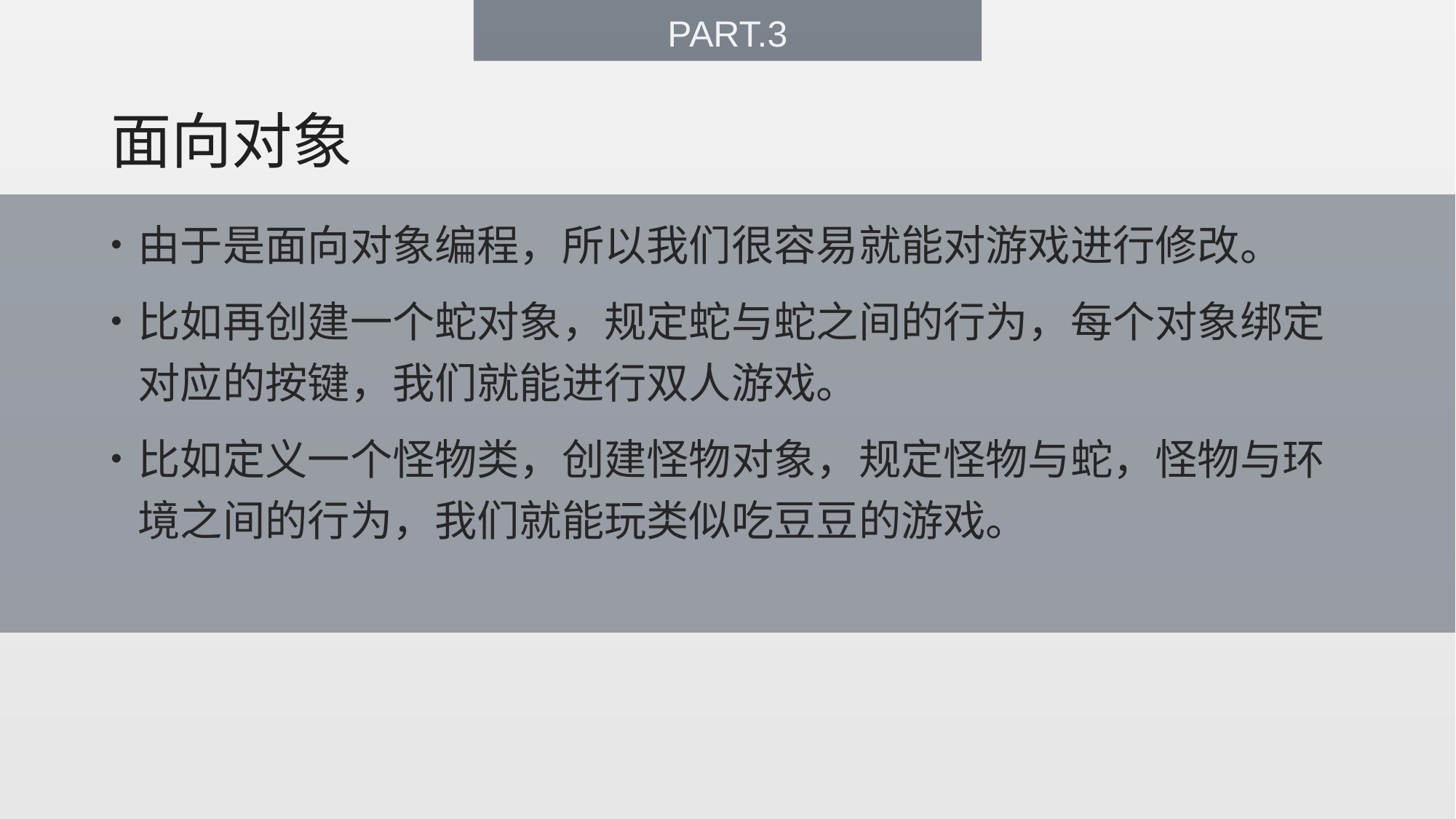

PART.3
# 面向对象
由于是面向对象编程，所以我们很容易就能对游戏进行修改。
比如再创建一个蛇对象，规定蛇与蛇之间的行为，每个对象绑定对应的按键，我们就能进行双人游戏。
比如定义一个怪物类，创建怪物对象，规定怪物与蛇，怪物与环境之间的行为，我们就能玩类似吃豆豆的游戏。